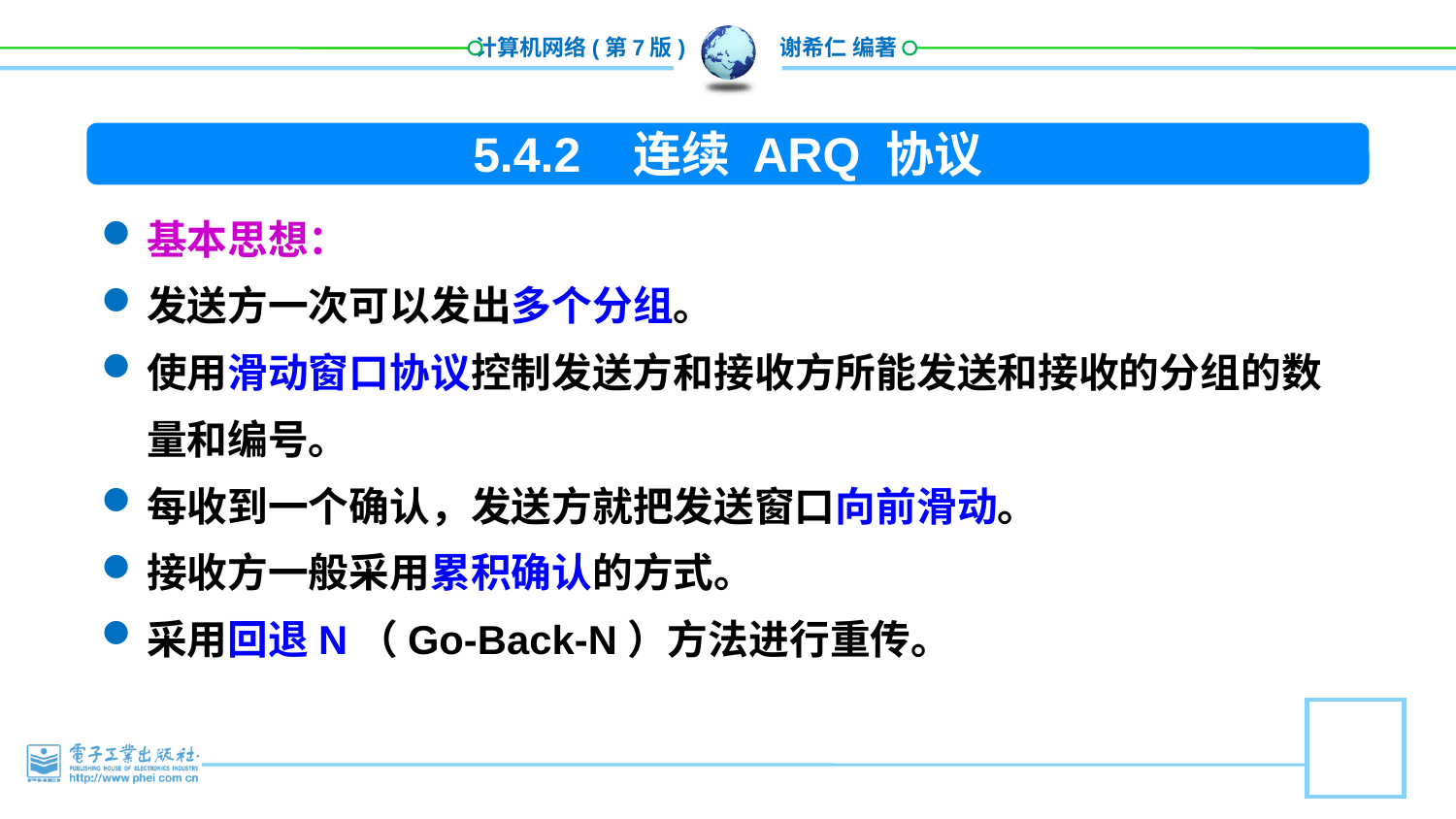

5.4.2   连续 ARQ 协议

基本思想：
发送方一次可以发出多个分组。
使用滑动窗口协议控制发送方和接收方所能发送和接收的分组的数量和编号。
每收到一个确认，发送方就把发送窗口向前滑动。
接收方一般采用累积确认的方式。
采用回退N（Go-Back-N）方法进行重传。